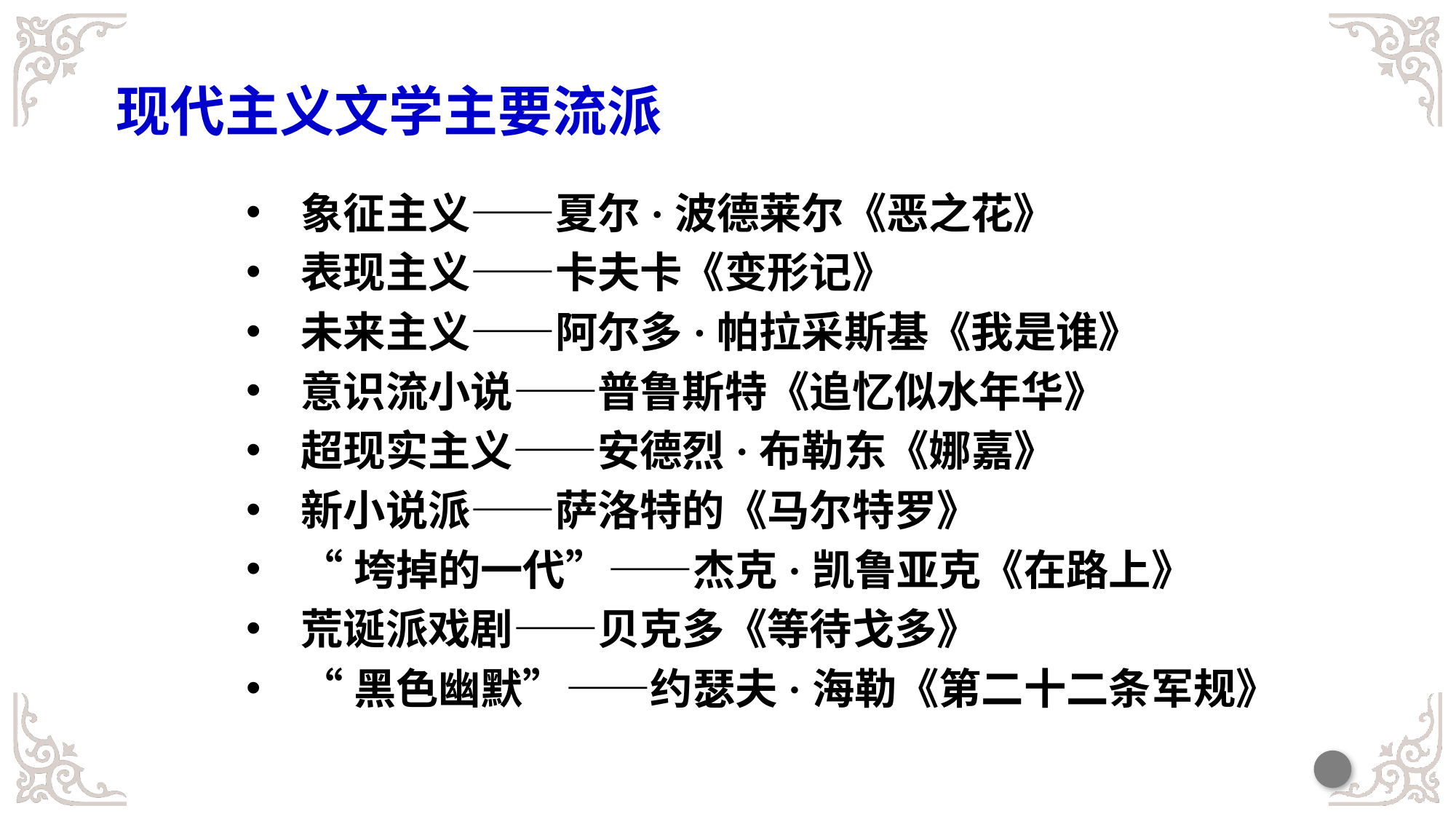

现代主义文学主要流派
象征主义——夏尔·波德莱尔《恶之花》
表现主义——卡夫卡《变形记》
未来主义——阿尔多·帕拉采斯基《我是谁》
意识流小说——普鲁斯特《追忆似水年华》
超现实主义——安德烈·布勒东《娜嘉》
新小说派——萨洛特的《马尔特罗》
“垮掉的一代”——杰克·凯鲁亚克《在路上》
荒诞派戏剧——贝克多《等待戈多》
“黑色幽默”——约瑟夫·海勒《第二十二条军规》